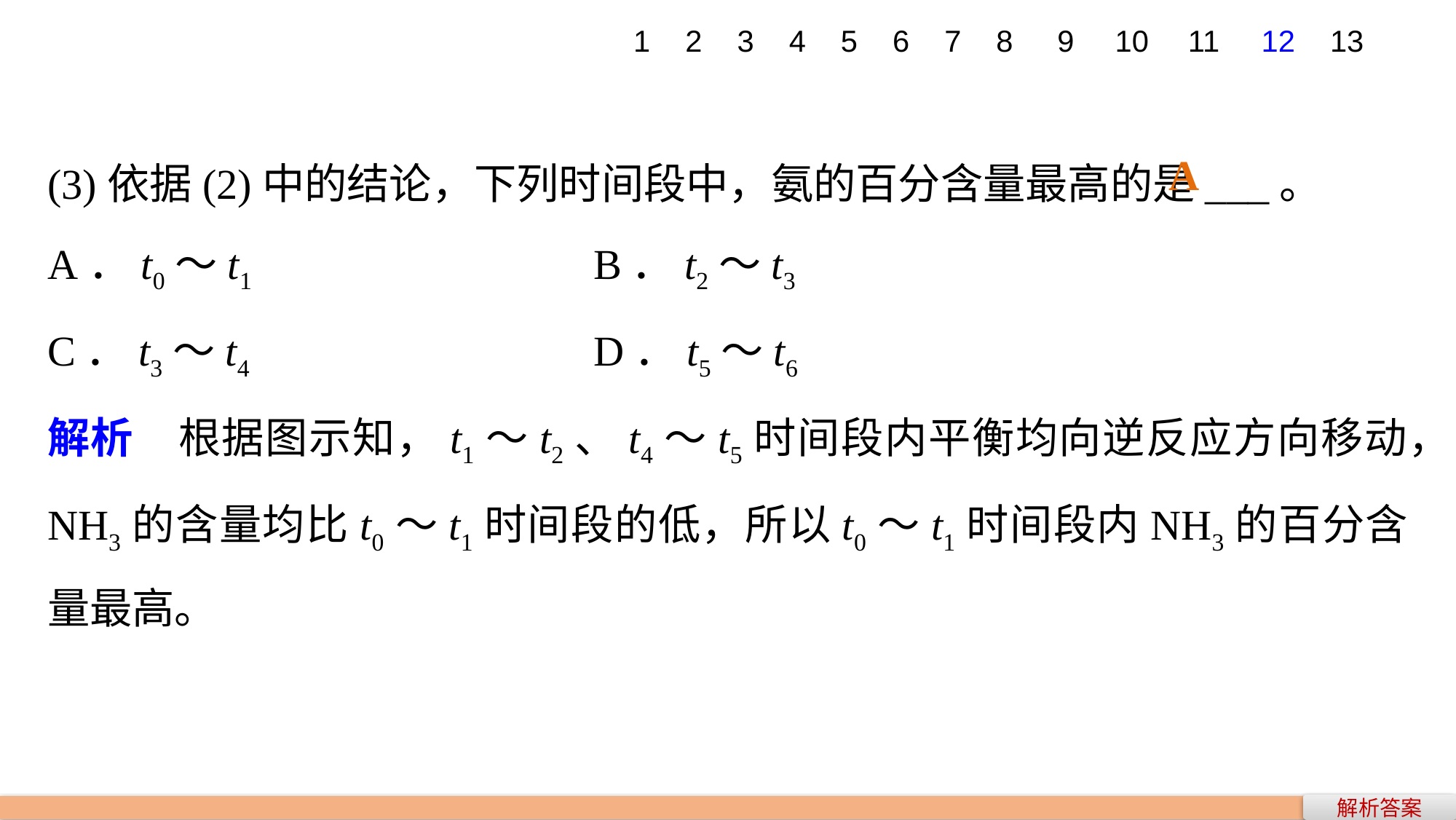

1
2
3
4
5
6
7
8
9
10
11
12
13
(3)依据(2)中的结论，下列时间段中，氨的百分含量最高的是___。
A．t0～t1  				B．t2～t3
C．t3～t4  				D．t5～t6
解析　根据图示知，t1～t2、t4～t5时间段内平衡均向逆反应方向移动，NH3的含量均比t0～t1时间段的低，所以t0～t1时间段内NH3的百分含量最高。
A
解析答案